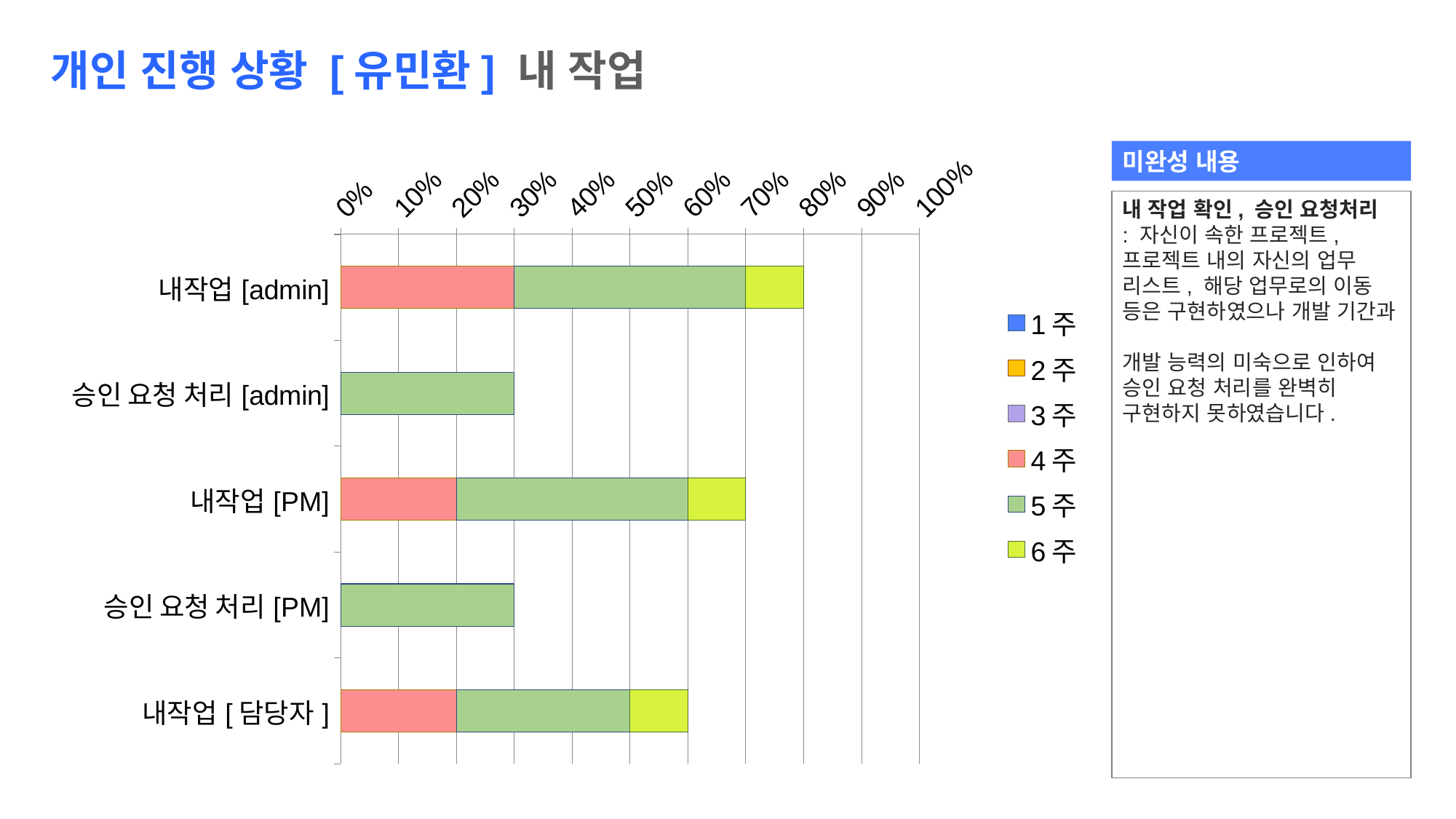

개인 진행 상황 [유민환] 내 작업

### Chart

| Category | 1주 | 2주 | 3주 | 4주 | 5주 | 6주 | 　 |
|---|---|---|---|---|---|---|---|
| 내작업[admin] | None | None | None | 3.0 | 4.0 | 1.0 | 2.0 |
| 승인 요청 처리[admin] | None | None | None | None | 3.0 | 0.0 | 7.0 |
| 내작업[PM] | None | None | None | 2.0 | 4.0 | 1.0 | 3.0 |
| 승인 요청 처리[PM] | None | None | None | None | 3.0 | 0.0 | 7.0 |
| 내작업[담당자] | None | None | None | 2.0 | 3.0 | 1.0 | 4.0 |
미완성 내용
내 작업 확인, 승인 요청처리
: 자신이 속한 프로젝트, 프로젝트 내의 자신의 업무 리스트, 해당 업무로의 이동 등은 구현하였으나 개발 기간과
개발 능력의 미숙으로 인하여 승인 요청 처리를 완벽히
구현하지 못하였습니다.